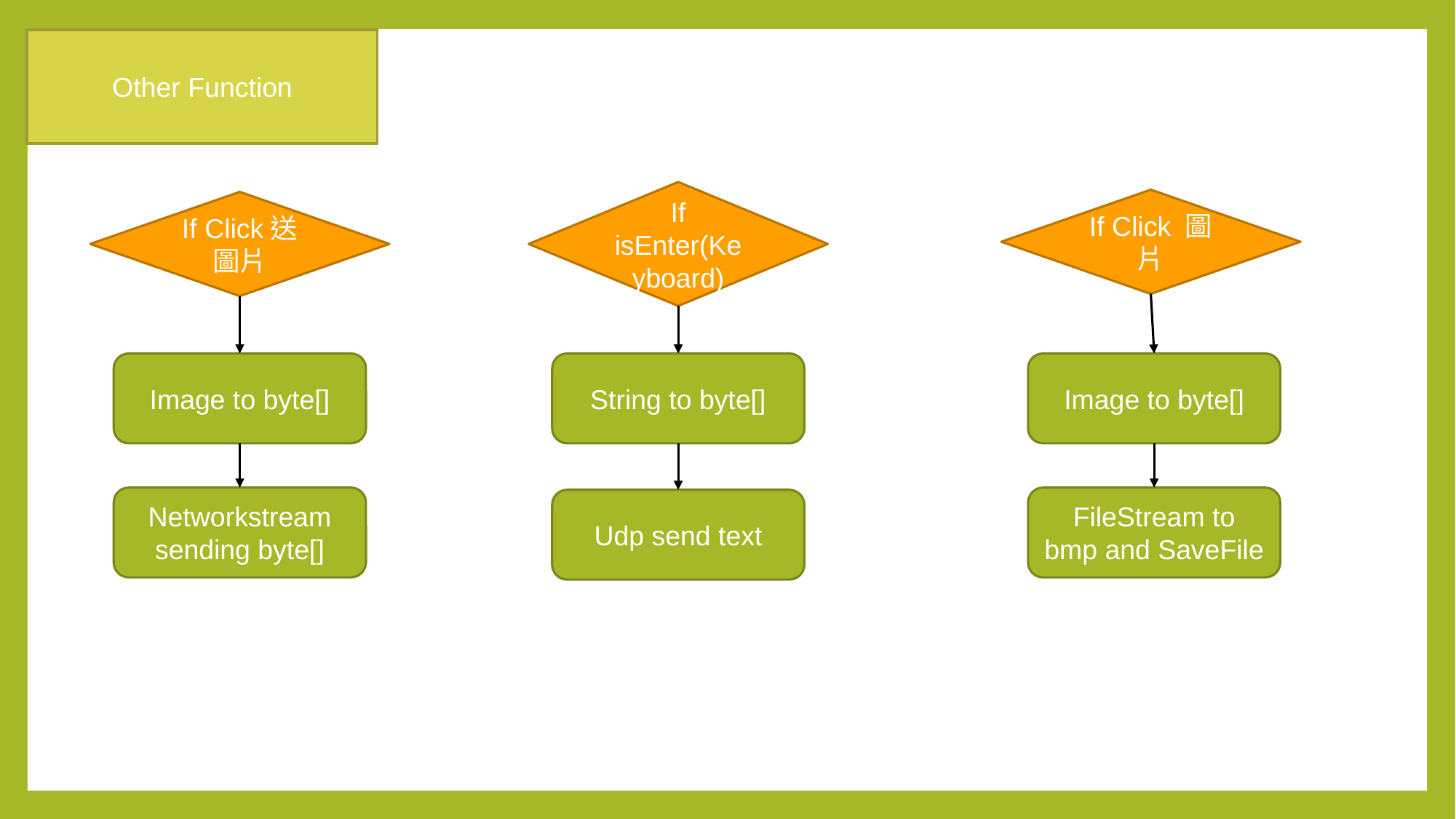

Other Function
If isEnter(Keyboard)
If Click 圖片
If Click送圖片
Image to byte[]
String to byte[]
Image to byte[]
Networkstream sending byte[]
FileStream to bmp and SaveFile
Udp send text